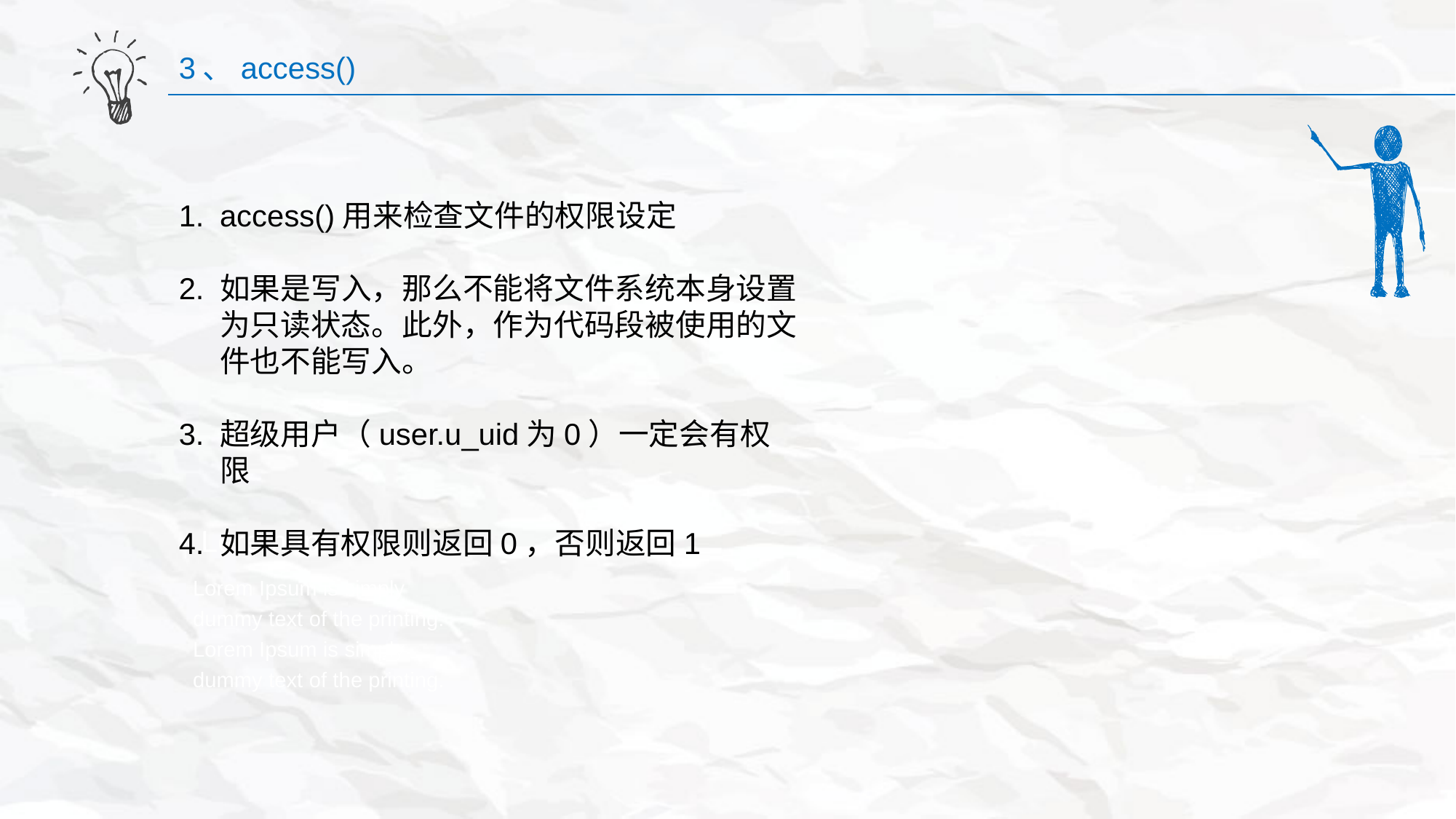

3、access()

access()用来检查文件的权限设定

如果是写入，那么不能将文件系统本身设置为只读状态。此外，作为代码段被使用的文件也不能写入。

超级用户（user.u_uid为0）一定会有权限

如果具有权限则返回0，否则返回1
Lorem Ipsum
Lorem Ipsum is simply dummy text of the printing. Lorem Ipsum is simply dummy text of the printing.